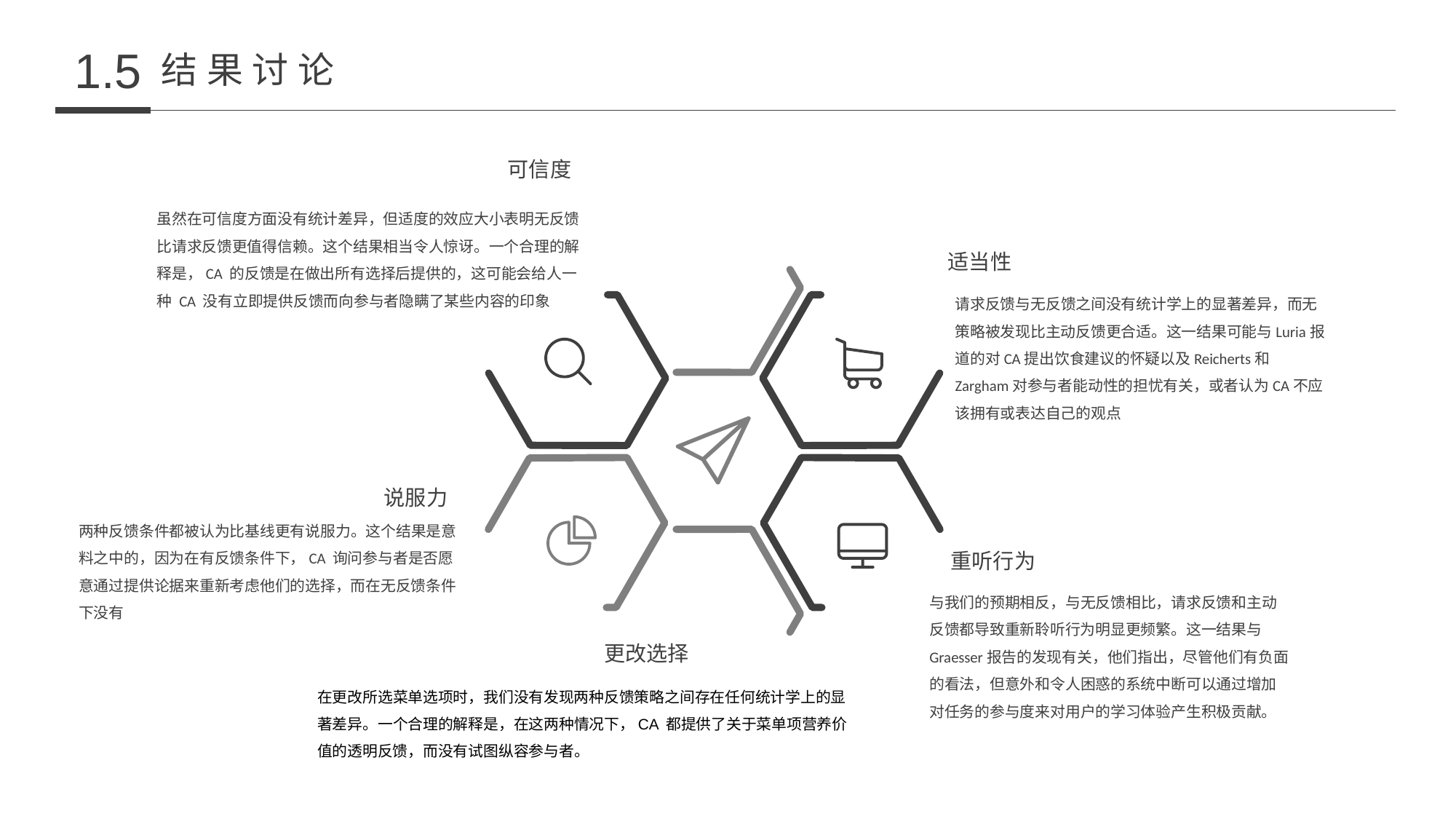

1.5
结果讨论
可信度
虽然在可信度方面没有统计差异，但适度的效应大小表明无反馈比请求反馈更值得信赖。这个结果相当令人惊讶。一个合理的解释是，CA 的反馈是在做出所有选择后提供的，这可能会给人一种 CA 没有立即提供反馈而向参与者隐瞒了某些内容的印象
适当性
请求反馈与无反馈之间没有统计学上的显著差异，而无策略被发现比主动反馈更合适。这一结果可能与Luria报道的对CA提出饮食建议的怀疑以及Reicherts和Zargham对参与者能动性的担忧有关，或者认为CA不应该拥有或表达自己的观点

说服力
两种反馈条件都被认为比基线更有说服力。这个结果是意料之中的，因为在有反馈条件下，CA 询问参与者是否愿意通过提供论据来重新考虑他们的选择，而在无反馈条件下没有

重听行为

与我们的预期相反，与无反馈相比，请求反馈和主动反馈都导致重新聆听行为明显更频繁。这一结果与Graesser报告的发现有关，他们指出，尽管他们有负面的看法，但意外和令人困惑的系统中断可以通过增加对任务的参与度来对用户的学习体验产生积极贡献。
更改选择
在更改所选菜单选项时，我们没有发现两种反馈策略之间存在任何统计学上的显著差异。一个合理的解释是，在这两种情况下，CA 都提供了关于菜单项营养价值的透明反馈，而没有试图纵容参与者。